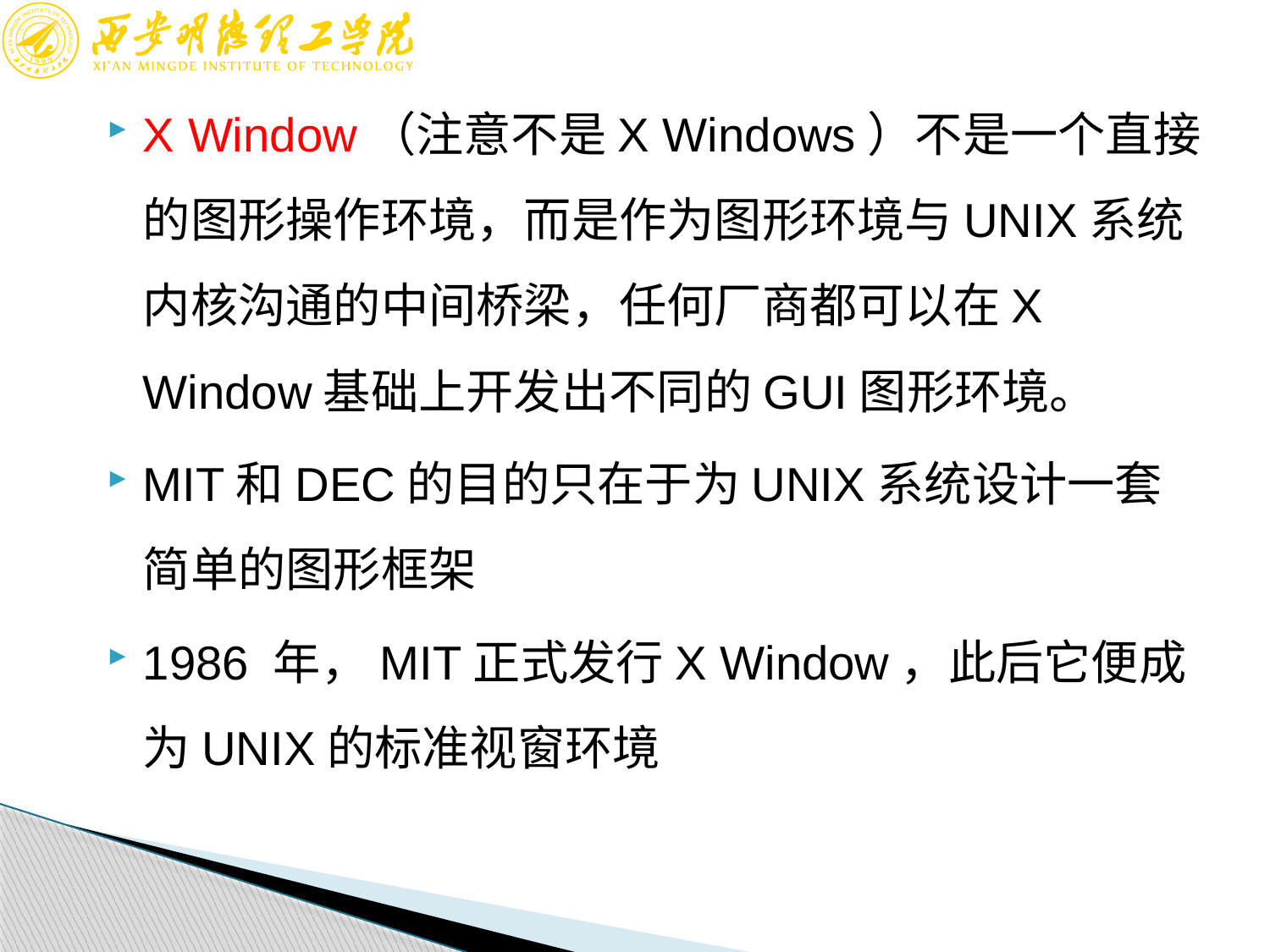

X Window（注意不是X Windows）不是一个直接的图形操作环境，而是作为图形环境与UNIX系统内核沟通的中间桥梁，任何厂商都可以在X Window基础上开发出不同的GUI图形环境。
MIT和DEC的目的只在于为UNIX系统设计一套简单的图形框架
1986 年，MIT正式发行X Window，此后它便成为UNIX的标准视窗环境